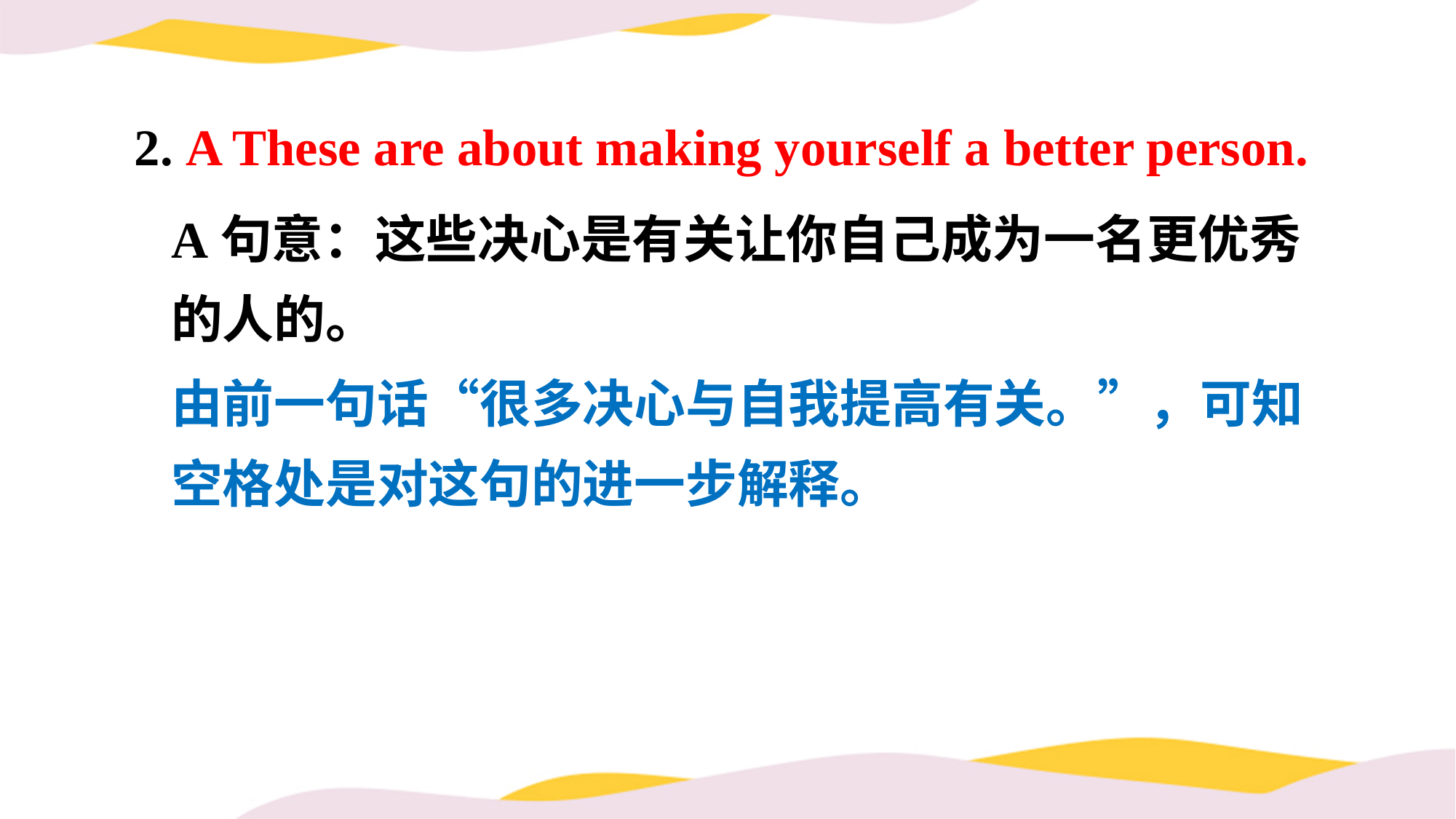

2. A These are about making yourself a better person.
A句意：这些决心是有关让你自己成为一名更优秀的人的。
由前一句话“很多决心与自我提高有关。”，可知空格处是对这句的进一步解释。